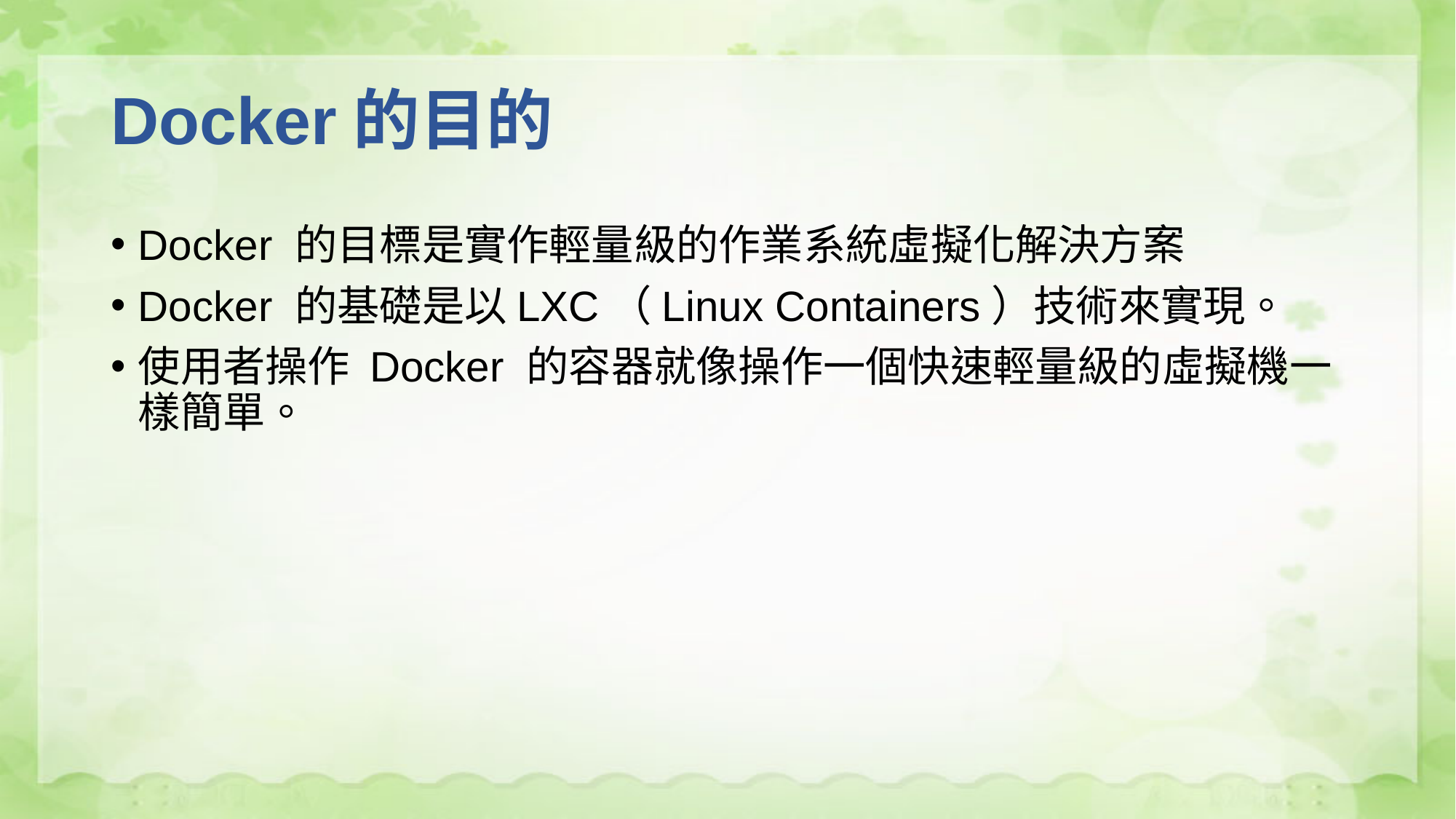

# Docker的目的
Docker 的目標是實作輕量級的作業系統虛擬化解決方案
Docker 的基礎是以LXC（Linux Containers）技術來實現。
使用者操作 Docker 的容器就像操作一個快速輕量級的虛擬機一樣簡單。